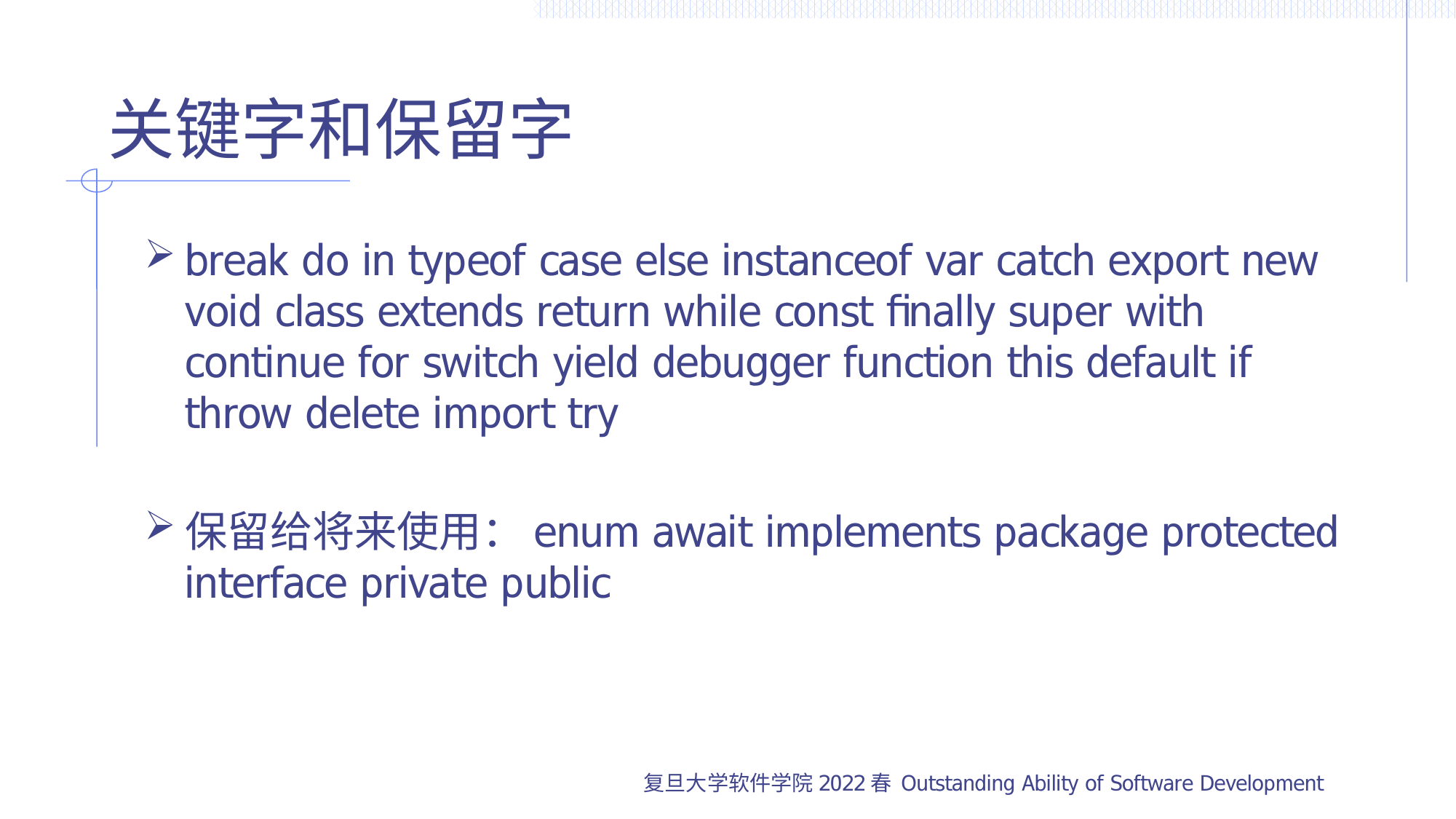

# 关键字和保留字
break do in typeof case else instanceof var catch export new void class extends return while const finally super with continue for switch yield debugger function this default if throw delete import try

保留给将来使用：enum await implements package protected interface private public